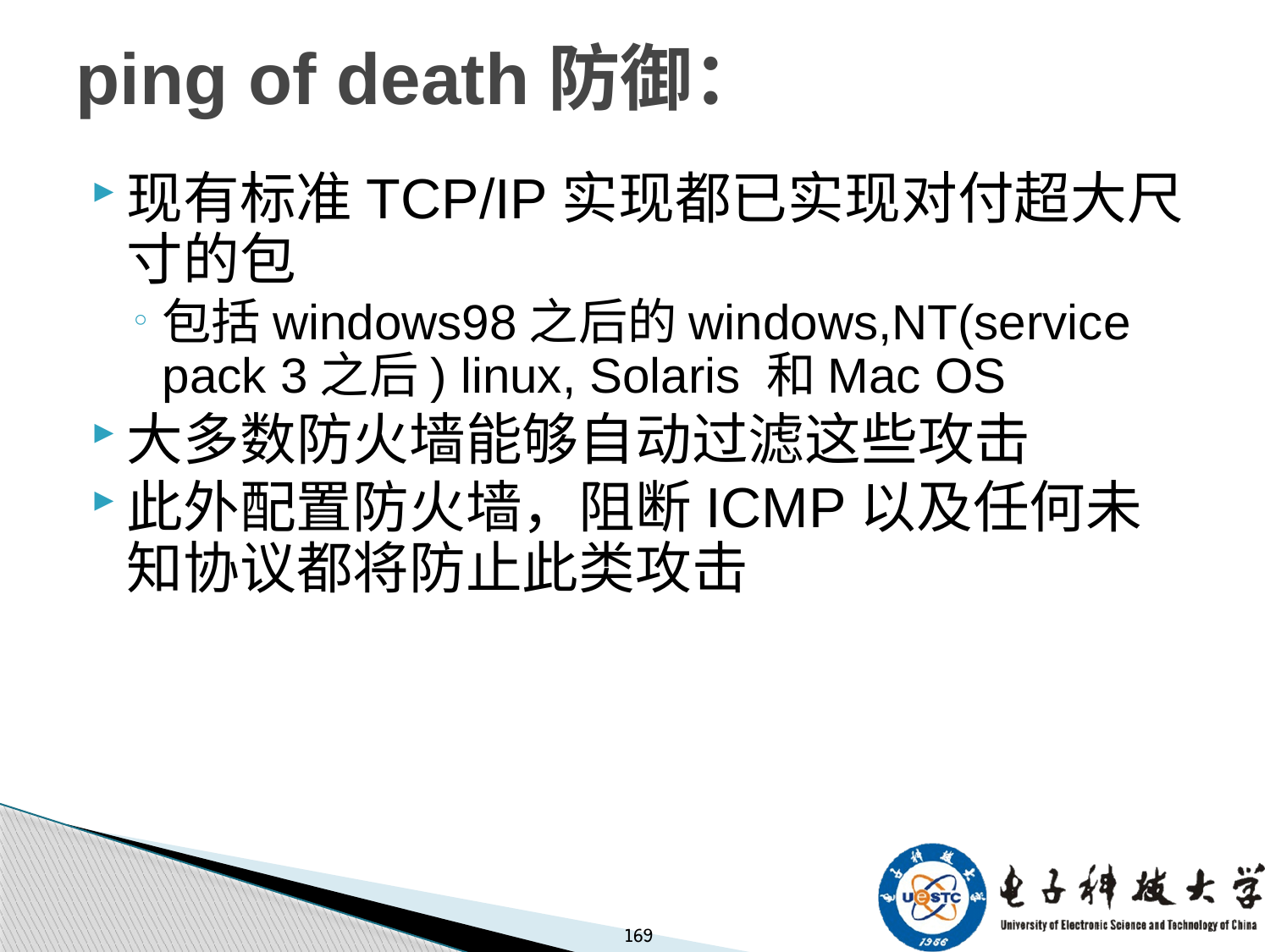

# ping of death防御：
现有标准TCP/IP实现都已实现对付超大尺寸的包
包括windows98之后的windows,NT(service pack 3之后) linux, Solaris 和Mac OS
大多数防火墙能够自动过滤这些攻击
此外配置防火墙，阻断ICMP以及任何未知协议都将防止此类攻击
169